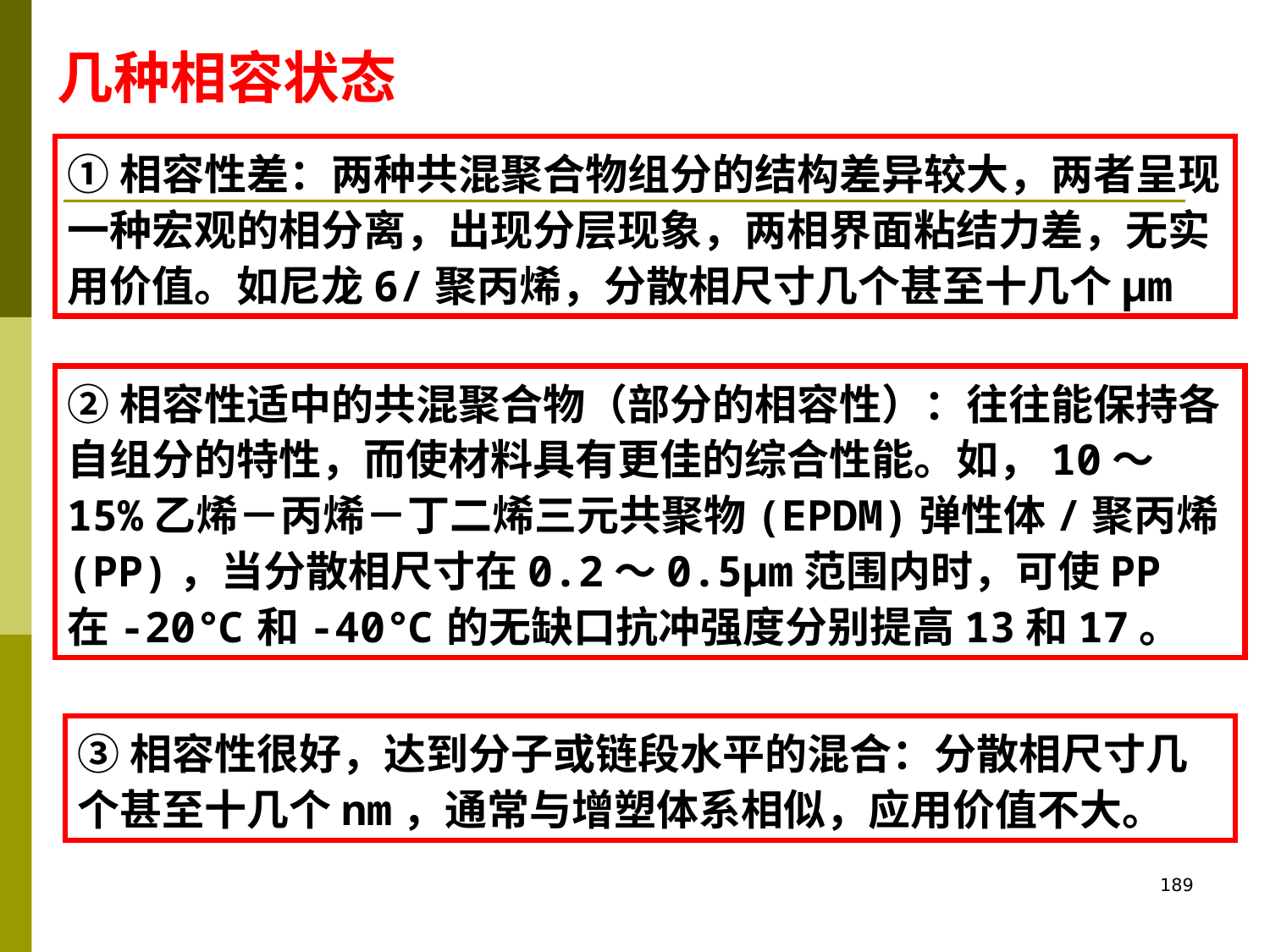

几种相容状态
①相容性差：两种共混聚合物组分的结构差异较大，两者呈现一种宏观的相分离，出现分层现象，两相界面粘结力差，无实用价值。如尼龙6/聚丙烯，分散相尺寸几个甚至十几个μm
②相容性适中的共混聚合物（部分的相容性）：往往能保持各自组分的特性，而使材料具有更佳的综合性能。如，10～15%乙烯－丙烯－丁二烯三元共聚物(EPDM)弹性体/聚丙烯(PP)，当分散相尺寸在0.2～0.5μm范围内时，可使PP在-20℃和-40℃的无缺口抗冲强度分别提高13和17。
③相容性很好，达到分子或链段水平的混合：分散相尺寸几个甚至十几个nm，通常与增塑体系相似，应用价值不大。
189